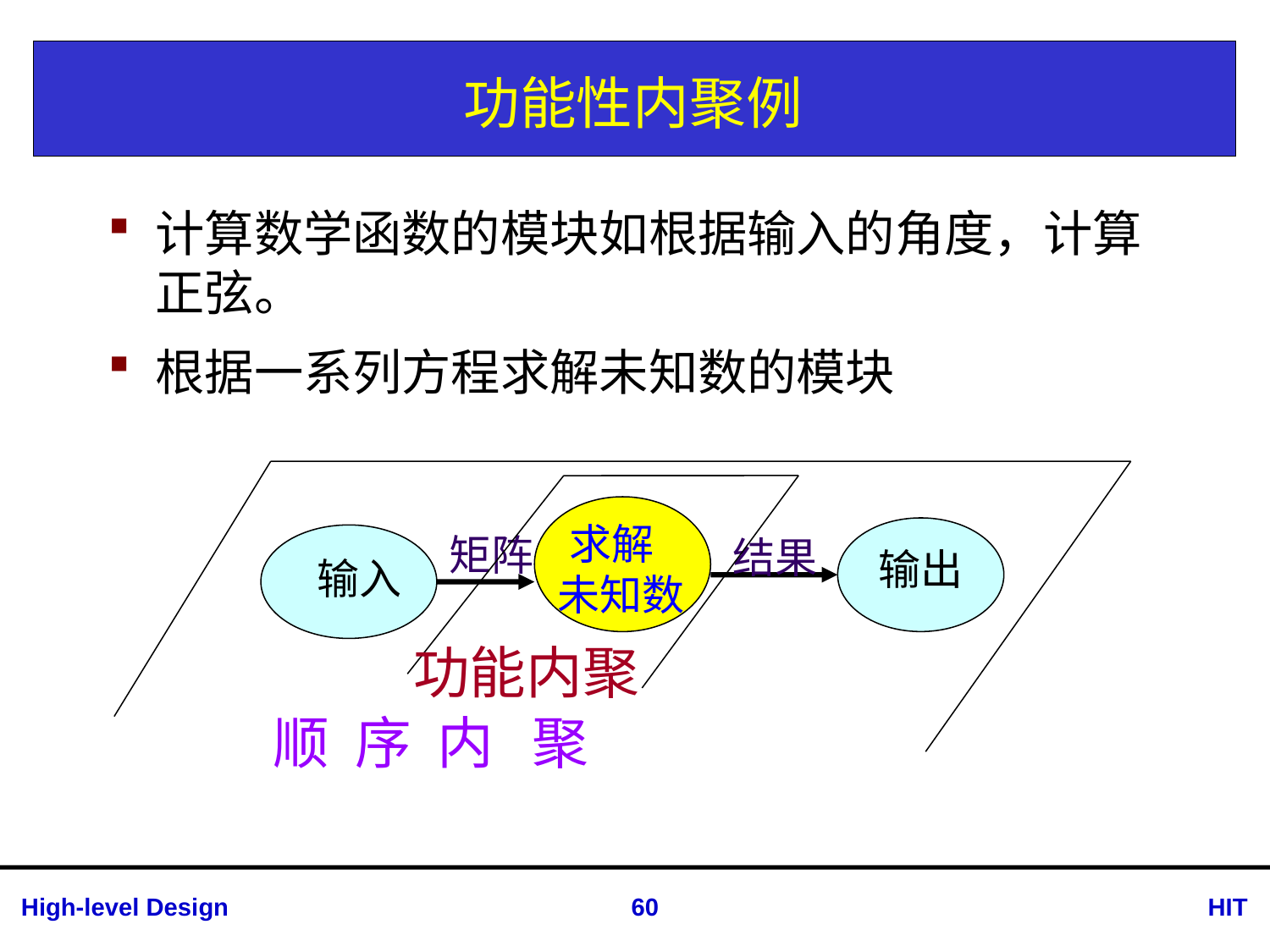

# 功能性内聚例
计算数学函数的模块如根据输入的角度，计算正弦。
根据一系列方程求解未知数的模块

求解
未知数

矩阵

结果
输出
输入

功能内聚
顺  序  内   聚